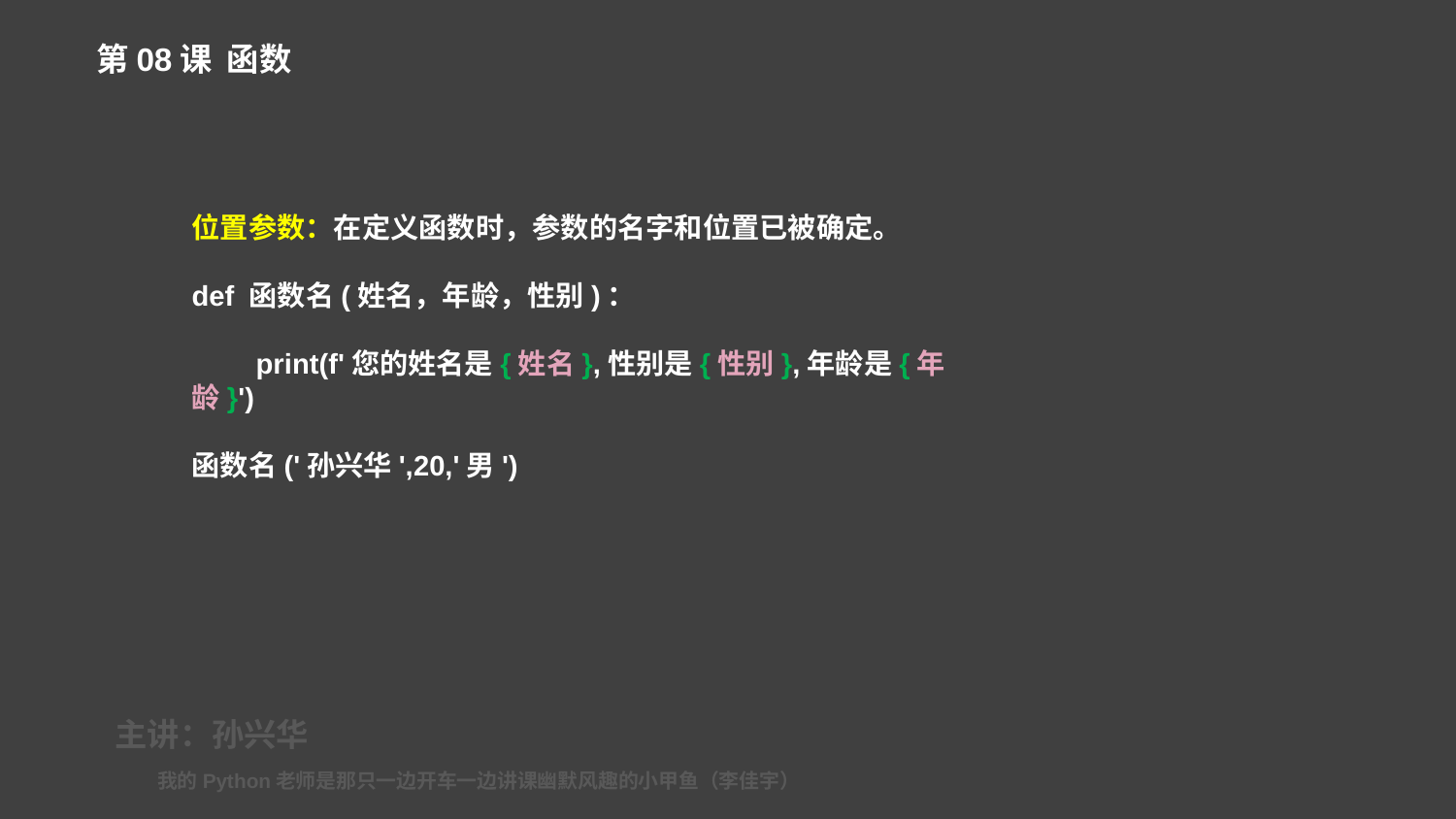

第08课  函数
位置参数：在定义函数时，参数的名字和位置已被确定。

def 函数名(姓名，年龄，性别)：

        print(f'您的姓名是{姓名},性别是{性别},年龄是{年龄}')

函数名('孙兴华',20,'男')